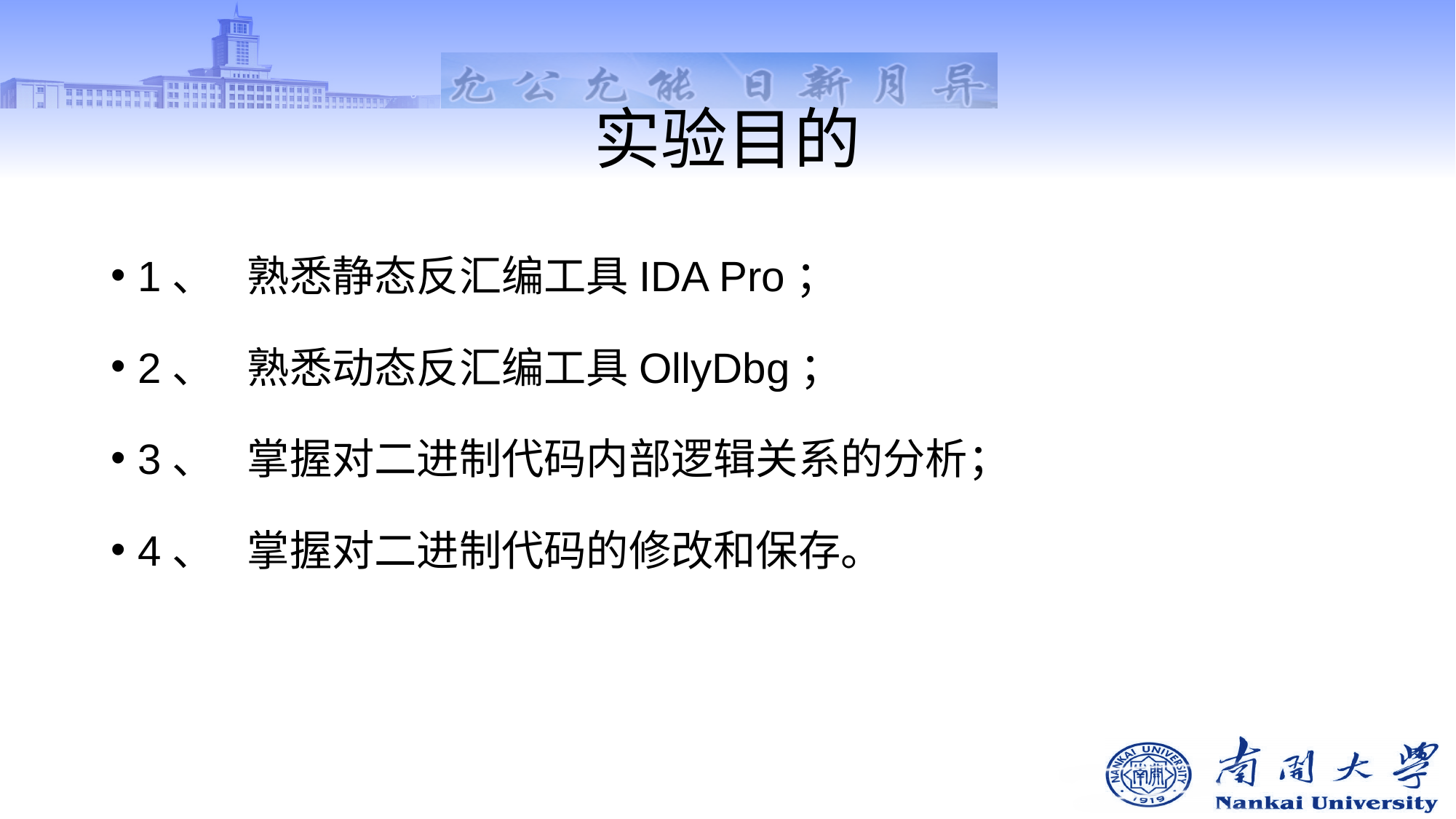

# 实验目的
1、	熟悉静态反汇编工具IDA Pro；
2、	熟悉动态反汇编工具OllyDbg；
3、	掌握对二进制代码内部逻辑关系的分析；
4、	掌握对二进制代码的修改和保存。